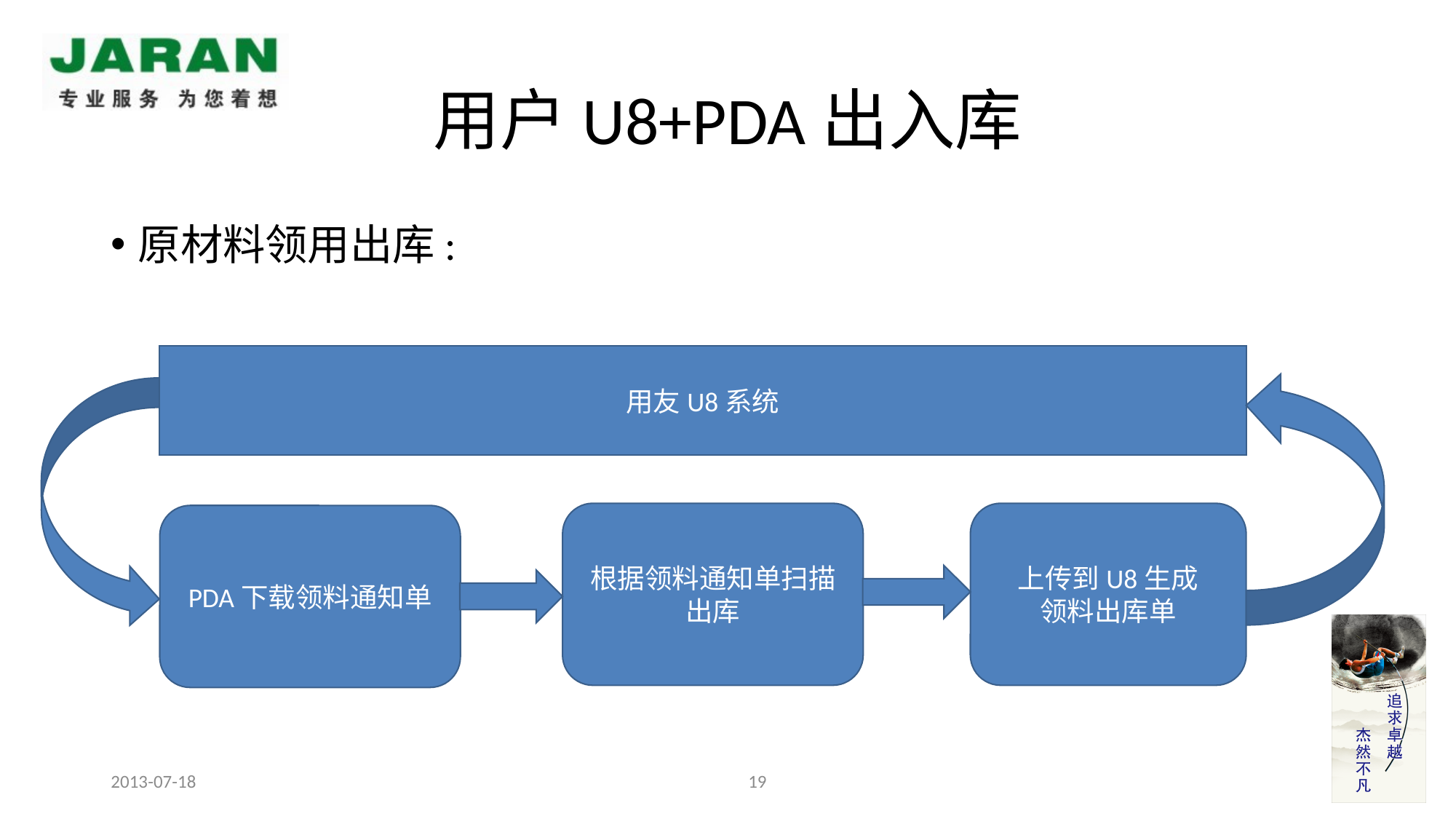

# 用户U8+PDA出入库
原材料领用出库:

用友U8系统

根据领料通知单扫描出库
上传到U8生成
领料出库单
PDA下载领料通知单

19
2013-07-18